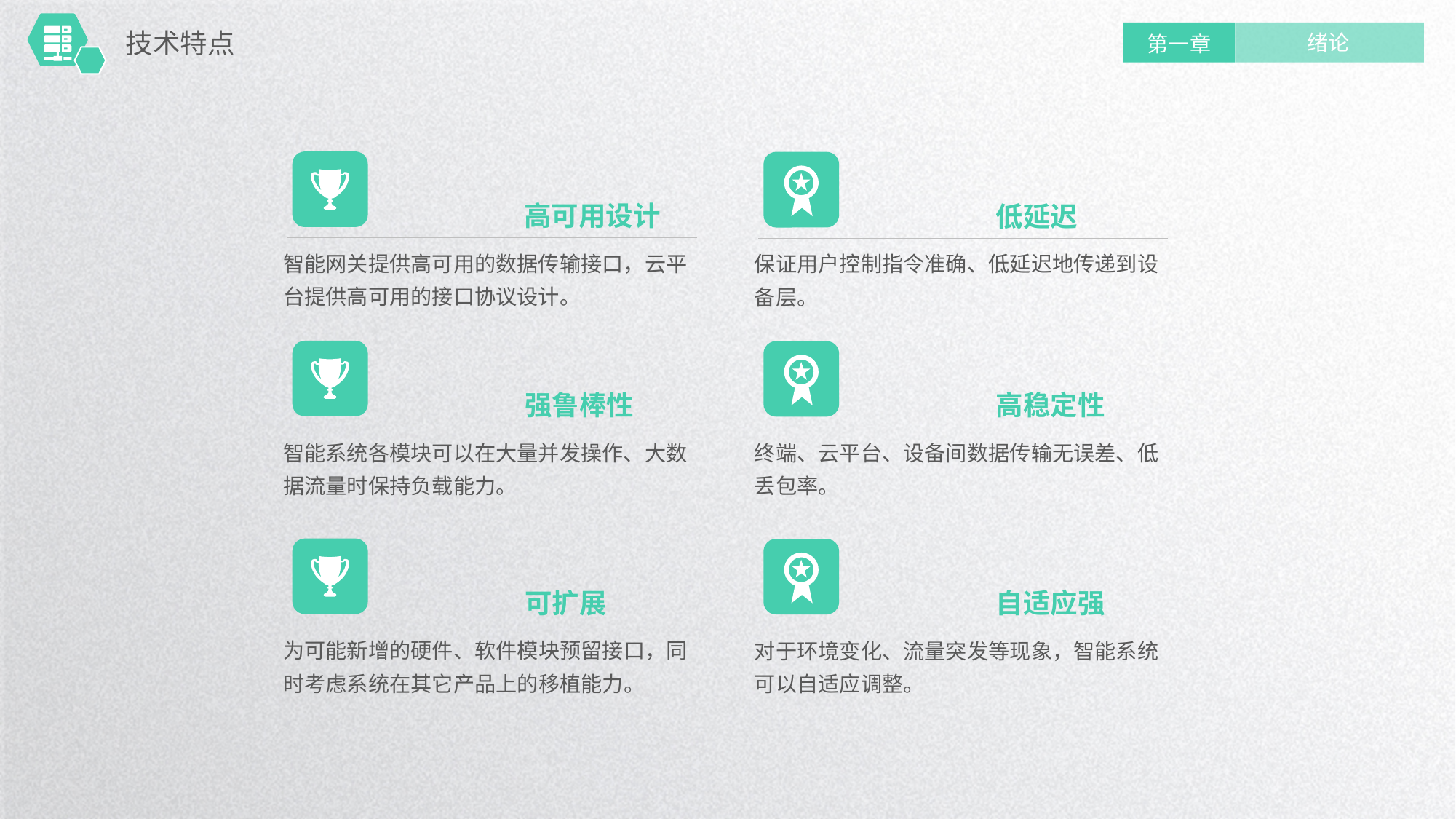

技术特点
绪论

第一章

低延迟
高可用设计
智能网关提供高可用的数据传输接口，云平台提供高可用的接口协议设计。

保证用户控制指令准确、低延迟地传递到设备层。

强鲁棒性
高稳定性
智能系统各模块可以在大量并发操作、大数据流量时保持负载能力。

终端、云平台、设备间数据传输无误差、低丢包率。

可扩展
自适应强
为可能新增的硬件、软件模块预留接口，同时考虑系统在其它产品上的移植能力。

对于环境变化、流量突发等现象，智能系统可以自适应调整。

延时符